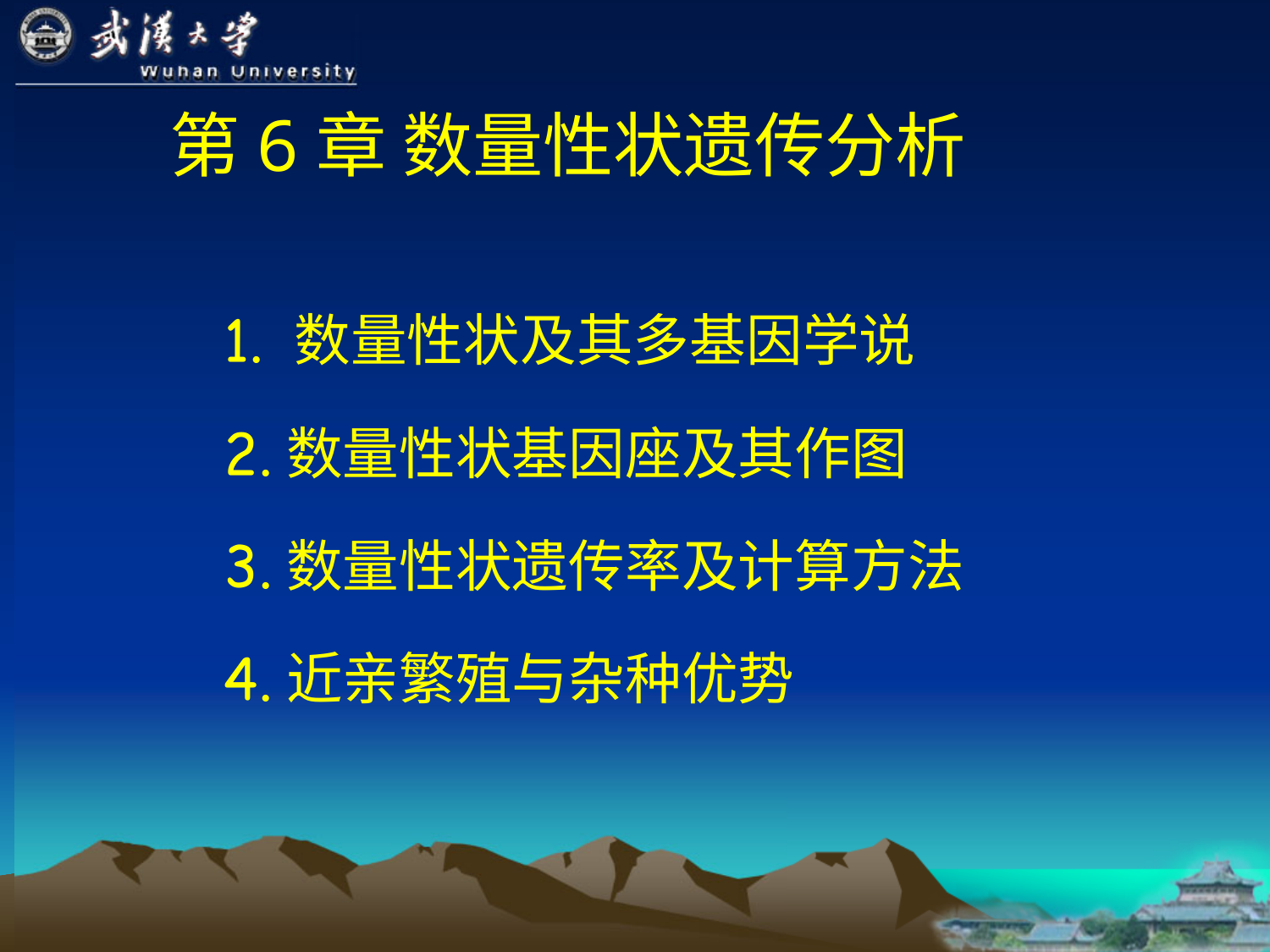

# 第6章 数量性状遗传分析
1. 数量性状及其多基因学说
2.数量性状基因座及其作图
3.数量性状遗传率及计算方法
4.近亲繁殖与杂种优势